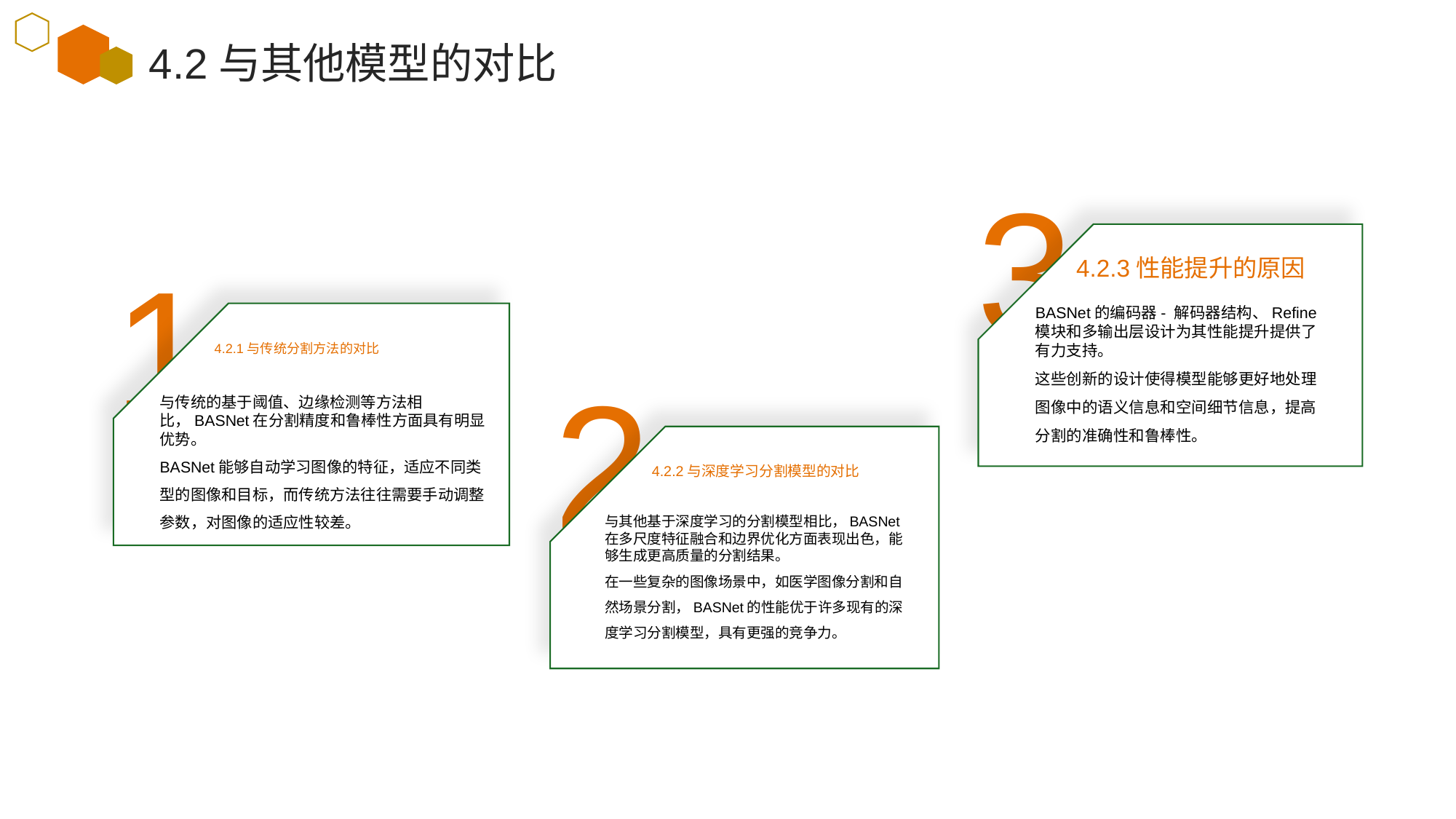

4.2与其他模型的对比

3

1
4.2.3性能提升的原因
BASNet的编码器- 解码器结构、Refine模块和多输出层设计为其性能提升提供了有力支持。
这些创新的设计使得模型能够更好地处理图像中的语义信息和空间细节信息，提高分割的准确性和鲁棒性。

4.2.1与传统分割方法的对比
2
与传统的基于阈值、边缘检测等方法相比，BASNet在分割精度和鲁棒性方面具有明显优势。
BASNet能够自动学习图像的特征，适应不同类型的图像和目标，而传统方法往往需要手动调整参数，对图像的适应性较差。

4.2.2与深度学习分割模型的对比
与其他基于深度学习的分割模型相比，BASNet在多尺度特征融合和边界优化方面表现出色，能够生成更高质量的分割结果。
在一些复杂的图像场景中，如医学图像分割和自然场景分割，BASNet的性能优于许多现有的深度学习分割模型，具有更强的竞争力。